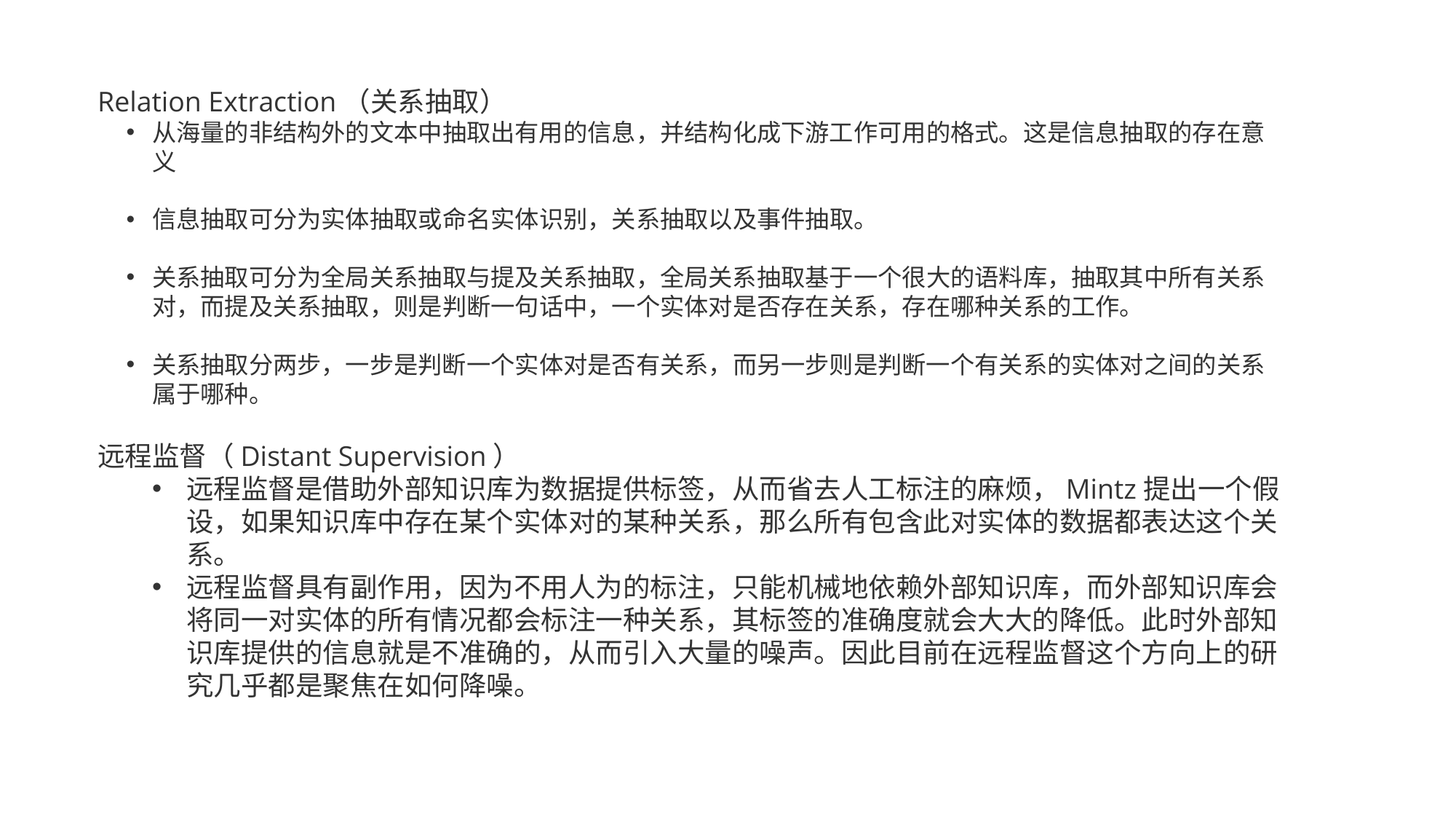

Relation Extraction（关系抽取）
从海量的非结构外的文本中抽取出有用的信息，并结构化成下游工作可用的格式。这是信息抽取的存在意义

信息抽取可分为实体抽取或命名实体识别，关系抽取以及事件抽取。

关系抽取可分为全局关系抽取与提及关系抽取，全局关系抽取基于一个很大的语料库，抽取其中所有关系对，而提及关系抽取，则是判断一句话中，一个实体对是否存在关系，存在哪种关系的工作。

关系抽取分两步，一步是判断一个实体对是否有关系，而另一步则是判断一个有关系的实体对之间的关系属于哪种。
远程监督（Distant Supervision）
远程监督是借助外部知识库为数据提供标签，从而省去人工标注的麻烦，Mintz提出一个假设，如果知识库中存在某个实体对的某种关系，那么所有包含此对实体的数据都表达这个关系。
远程监督具有副作用，因为不用人为的标注，只能机械地依赖外部知识库，而外部知识库会将同一对实体的所有情况都会标注一种关系，其标签的准确度就会大大的降低。此时外部知识库提供的信息就是不准确的，从而引入大量的噪声。因此目前在远程监督这个方向上的研究几乎都是聚焦在如何降噪。